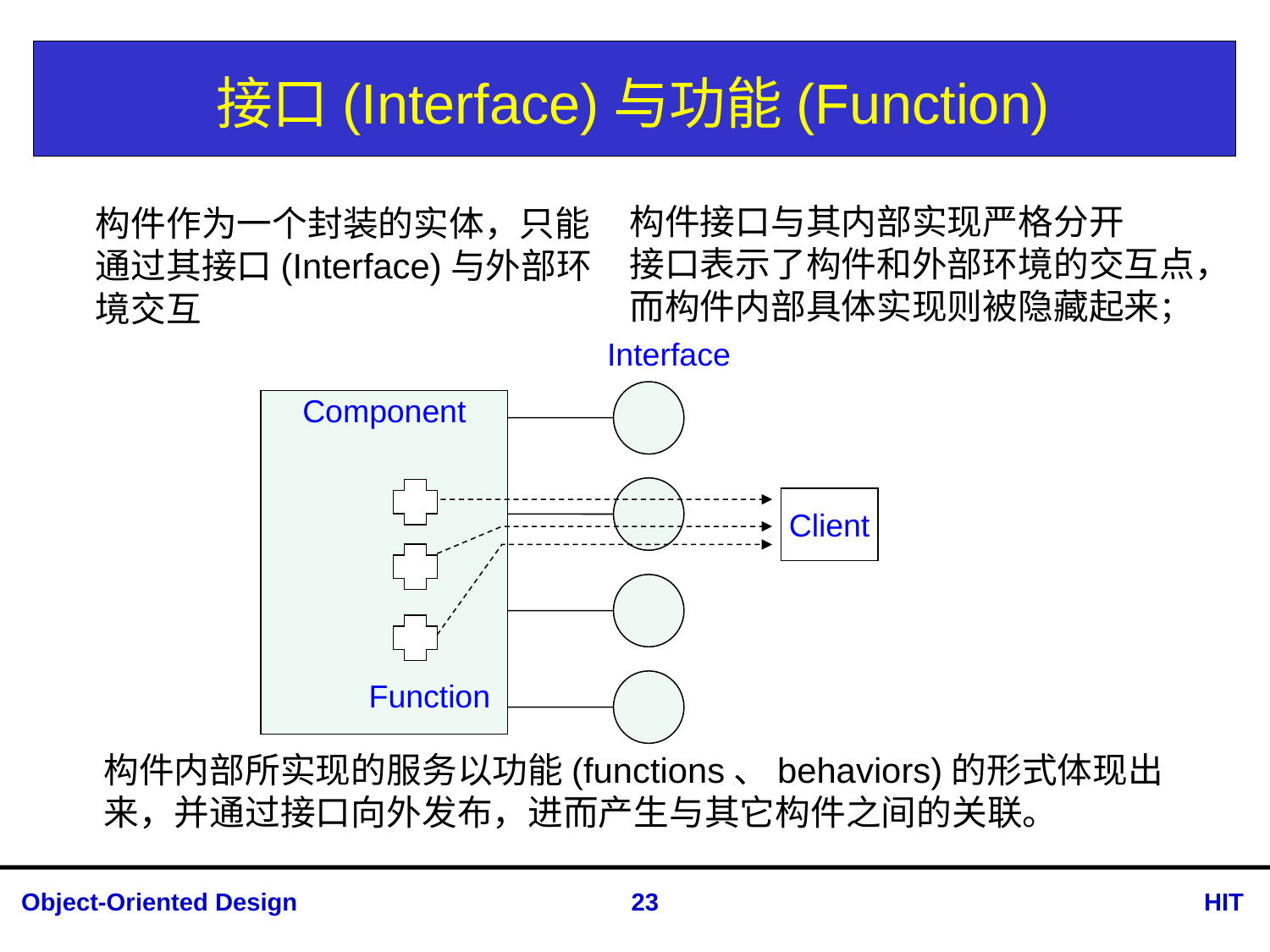

# 接口(Interface)与功能(Function)
构件接口与其内部实现严格分开
接口表示了构件和外部环境的交互点，而构件内部具体实现则被隐藏起来；
构件作为一个封装的实体，只能通过其接口(Interface)与外部环境交互
Interface

Component

Client

Function

构件内部所实现的服务以功能(functions、behaviors)的形式体现出来，并通过接口向外发布，进而产生与其它构件之间的关联。